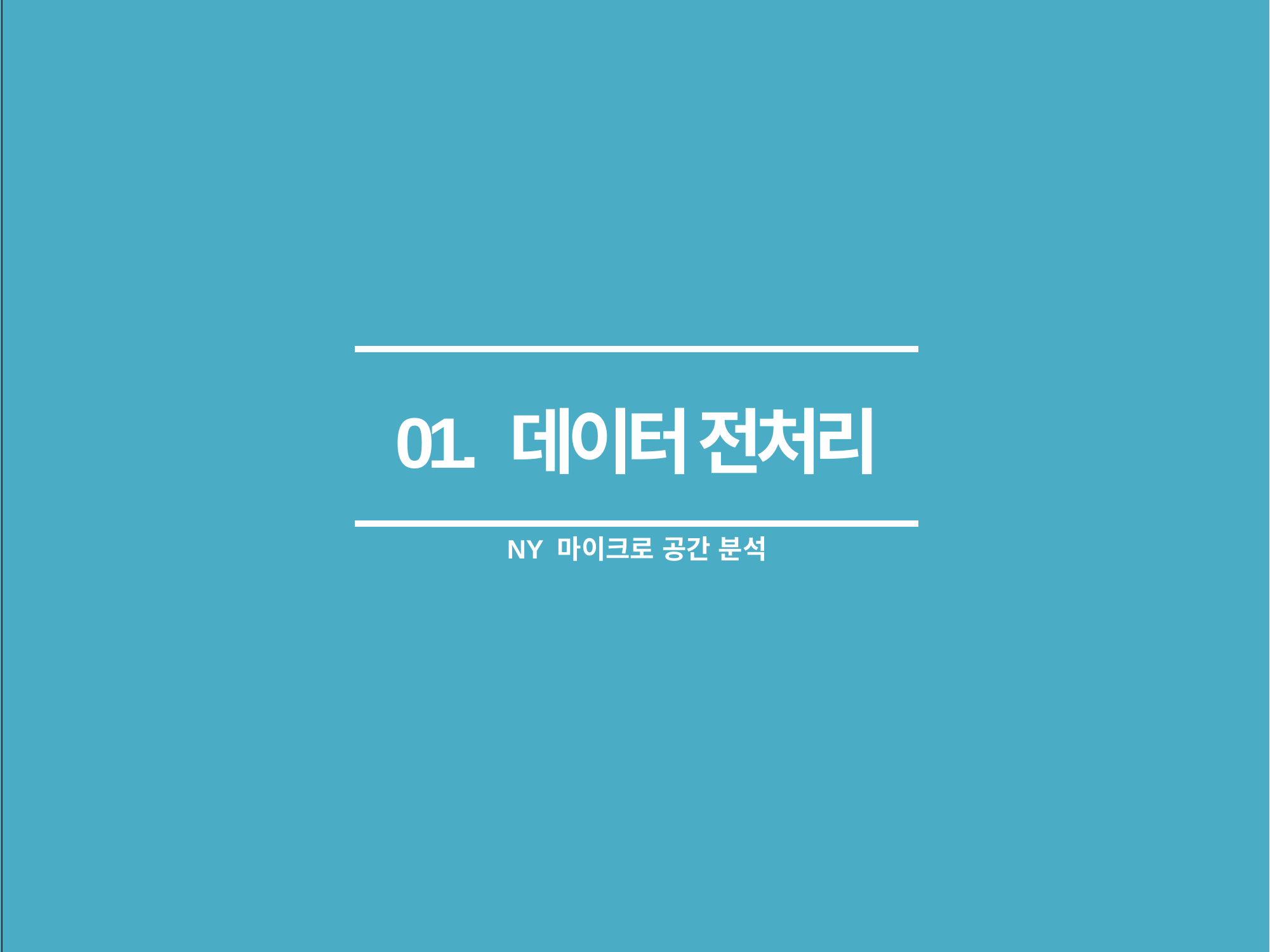

01. 데이터 전처리

NY 마이크로 공간 분석